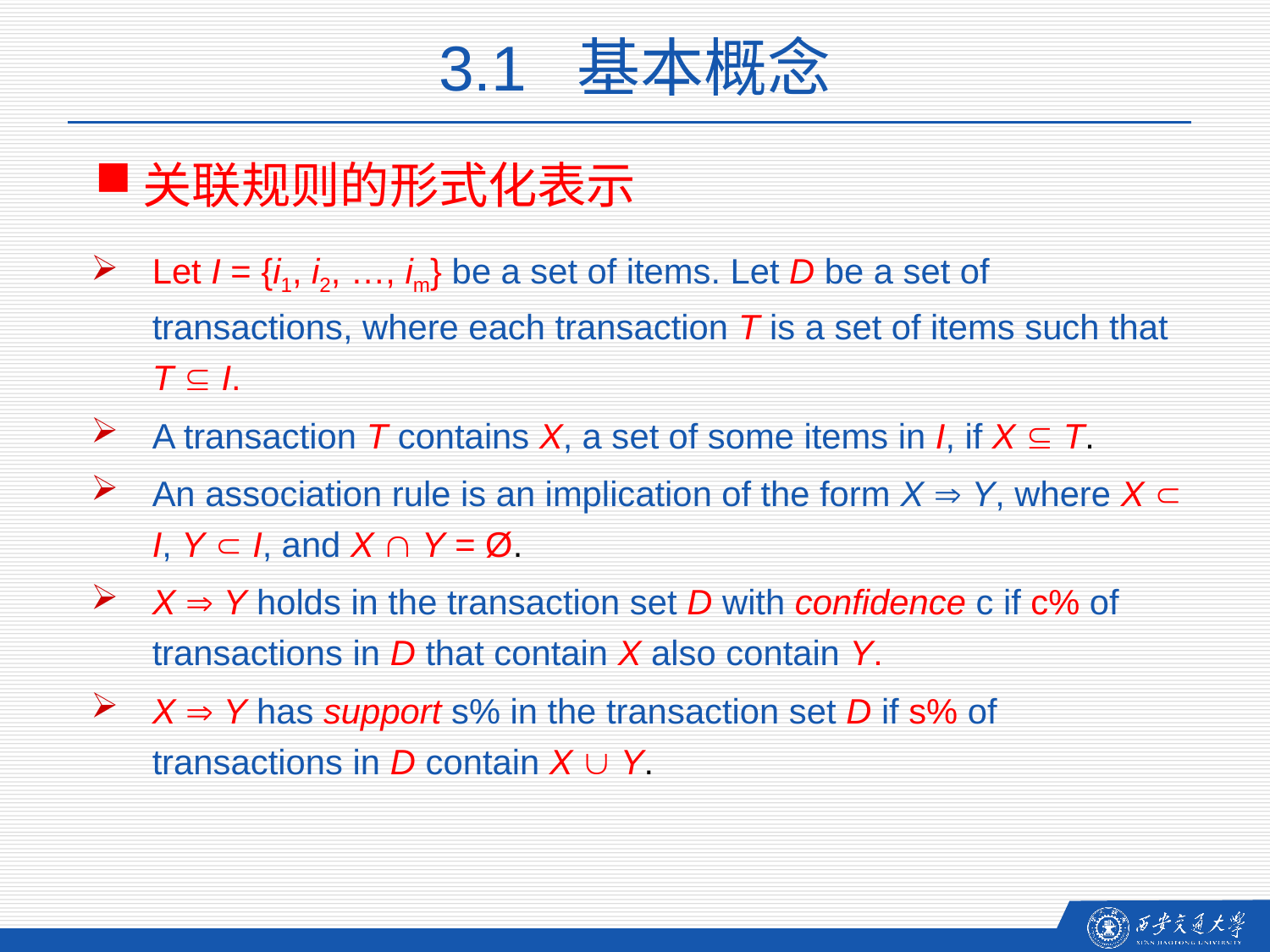

3.1  基本概念
关联规则的形式化表示
Let I = {i1, i2, …, im} be a set of items. Let D be a set of transactions, where each transaction T is a set of items such that T ⊆ I.
A transaction T contains X, a set of some items in I, if X ⊆ T.
An association rule is an implication of the form X ⇒ Y, where X ⊂ I, Y ⊂ I, and X ∩ Y = Ø.
X ⇒ Y holds in the transaction set D with confidence c if c% of transactions in D that contain X also contain Y.
X ⇒ Y has support s% in the transaction set D if s% of transactions in D contain X ∪ Y.